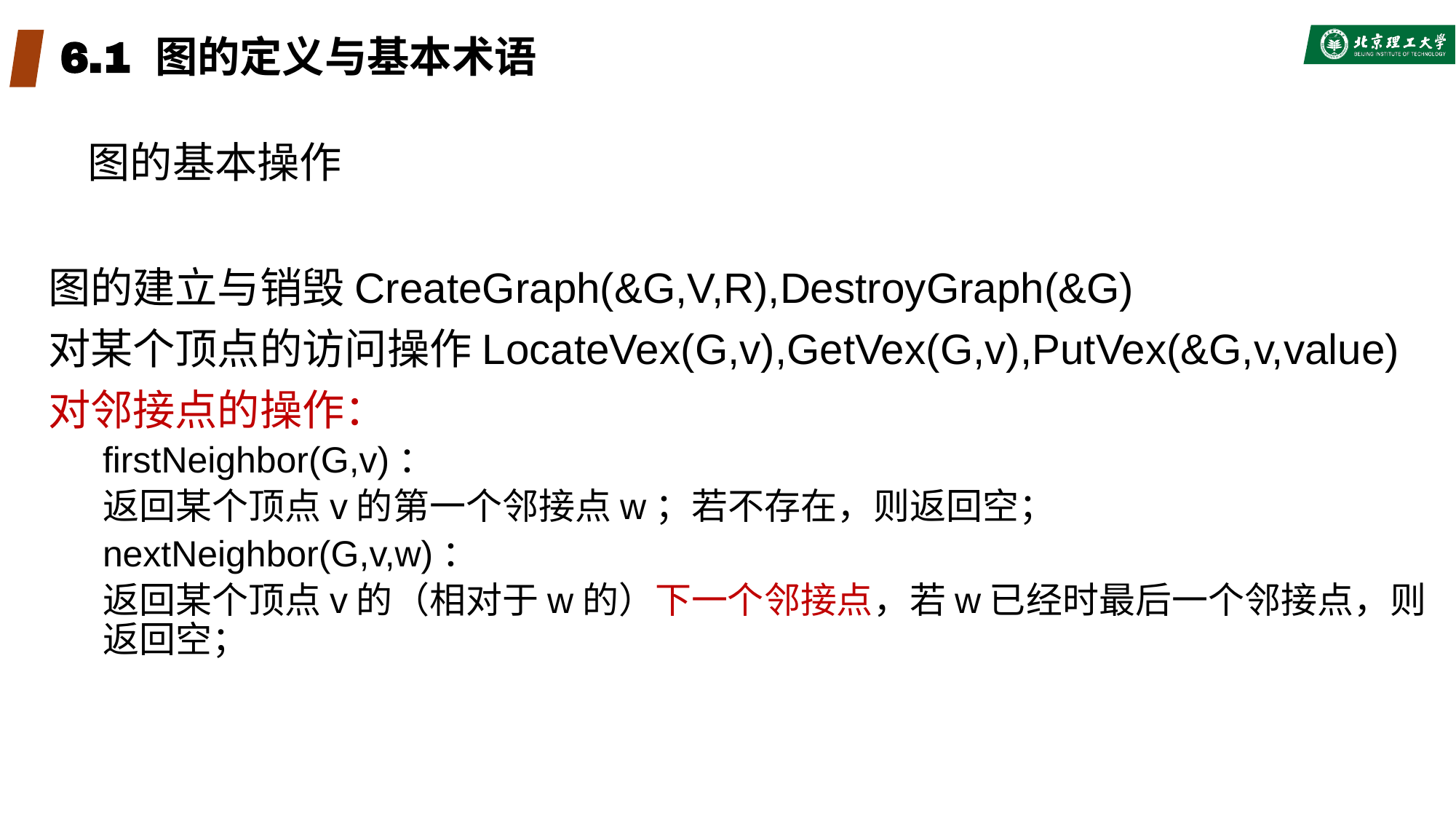

# 6.1 图的定义与基本术语
图的基本操作
图的建立与销毁CreateGraph(&G,V,R),DestroyGraph(&G)
对某个顶点的访问操作LocateVex(G,v),GetVex(G,v),PutVex(&G,v,value)
对邻接点的操作：
firstNeighbor(G,v)：
返回某个顶点v的第一个邻接点w；若不存在，则返回空；
nextNeighbor(G,v,w)：
返回某个顶点v的（相对于w的）下一个邻接点，若w已经时最后一个邻接点，则返回空；